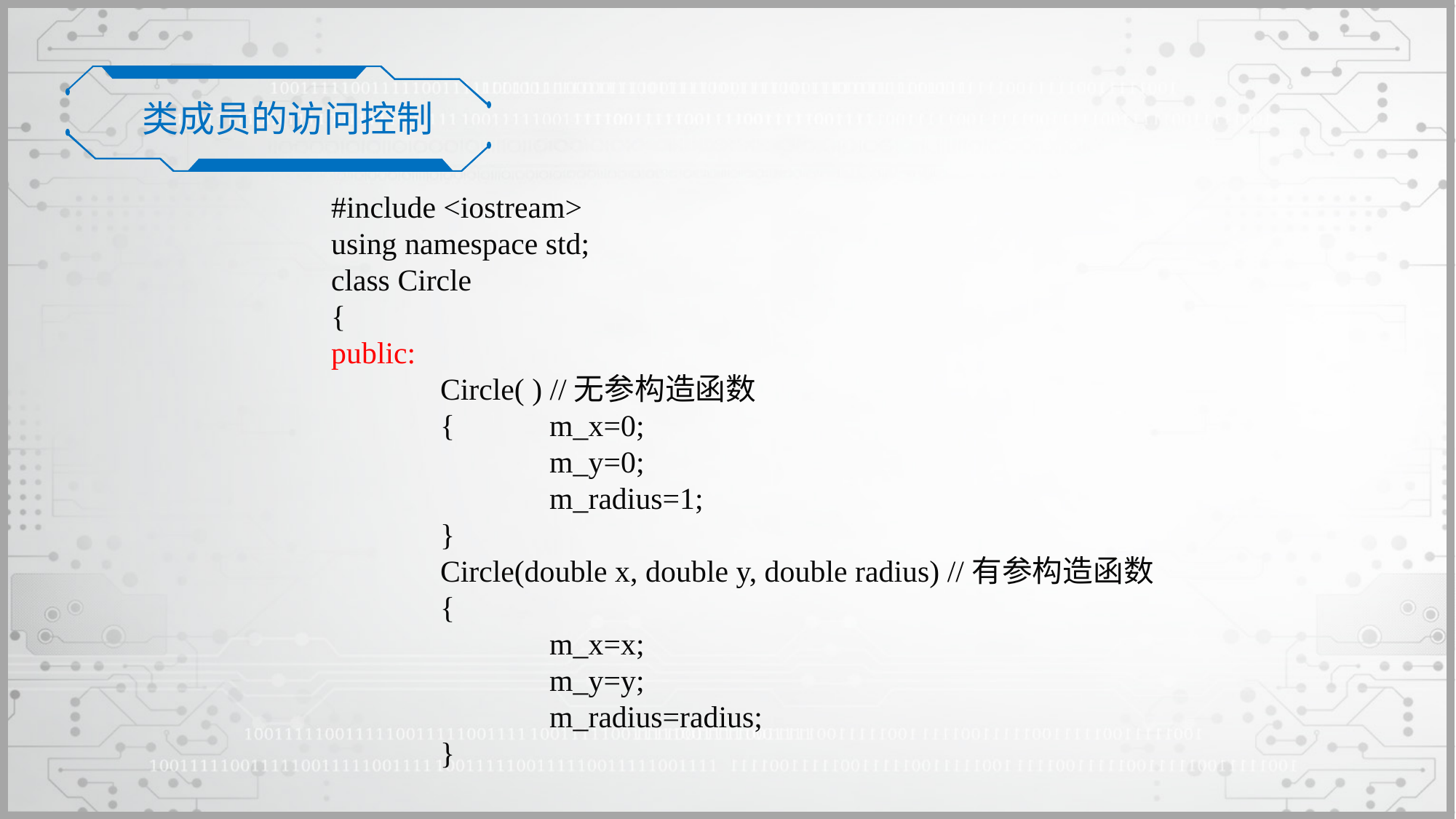

类成员的访问控制
#include <iostream>
using namespace std;
class Circle
{
public:
	Circle( ) //无参构造函数
	{	m_x=0;
		m_y=0;
		m_radius=1;
	}
	Circle(double x, double y, double radius) //有参构造函数
	{
		m_x=x;
		m_y=y;
		m_radius=radius;
	}